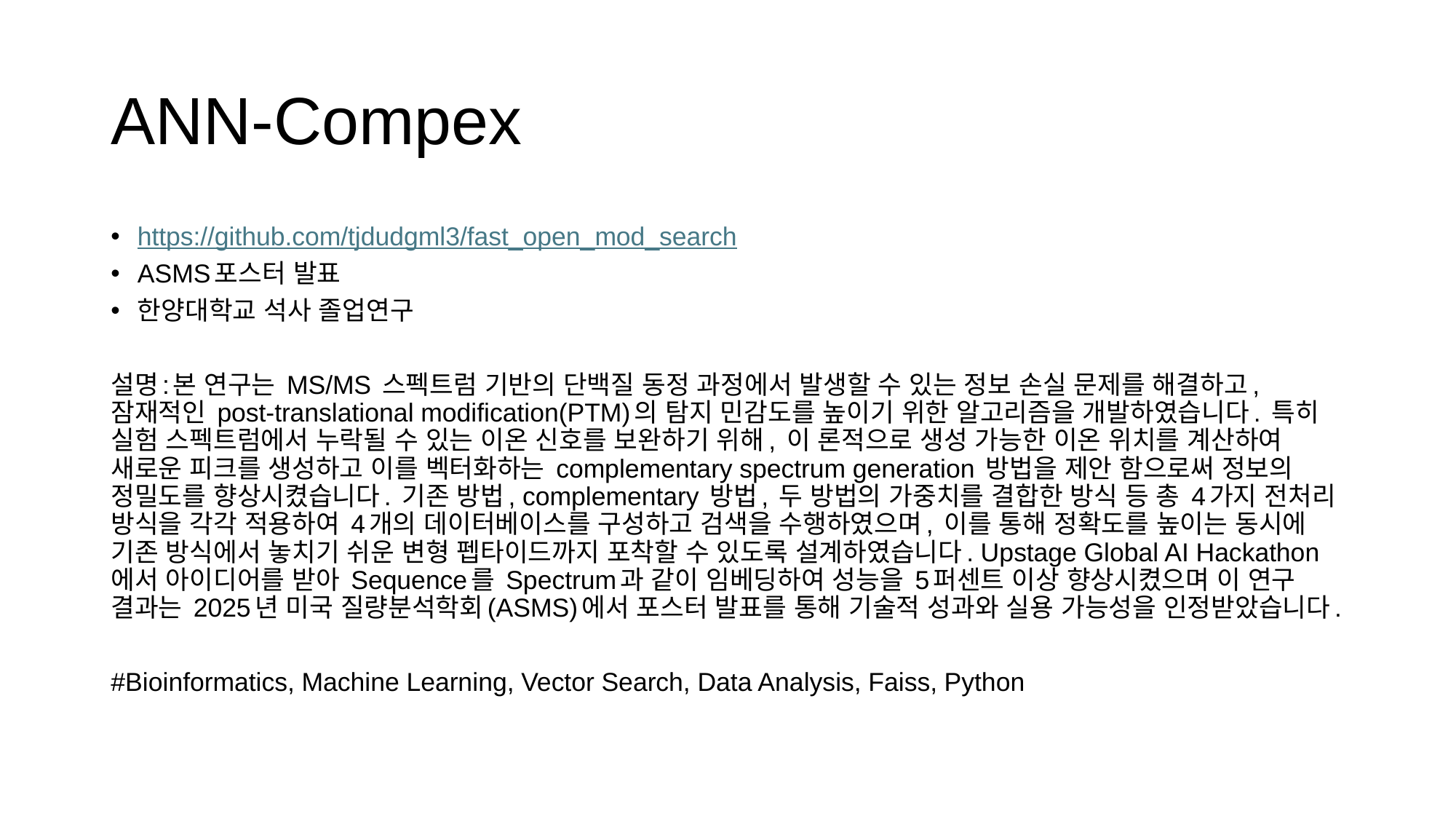

# ANN-Compex
https://github.com/tjdudgml3/fast_open_mod_search
ASMS포스터 발표
한양대학교 석사 졸업연구

설명:본 연구는 MS/MS 스펙트럼 기반의 단백질 동정 과정에서 발생할 수 있는 정보 손실 문제를 해결하고, 잠재적인 post-translational modification(PTM)의 탐지 민감도를 높이기 위한 알고리즘을 개발하였습니다. 특히 실험 스펙트럼에서 누락될 수 있는 이온 신호를 보완하기 위해, 이 론적으로 생성 가능한 이온 위치를 계산하여 새로운 피크를 생성하고 이를 벡터화하는 complementary spectrum generation 방법을 제안 함으로써 정보의 정밀도를 향상시켰습니다. 기존 방법, complementary 방법, 두 방법의 가중치를 결합한 방식 등 총 4가지 전처리 방식을 각각 적용하여 4개의 데이터베이스를 구성하고 검색을 수행하였으며, 이를 통해 정확도를 높이는 동시에 기존 방식에서 놓치기 쉬운 변형 펩타이드까지 포착할 수 있도록 설계하였습니다. Upstage Global AI Hackathon에서 아이디어를 받아 Sequence를 Spectrum과 같이 임베딩하여 성능을 5퍼센트 이상 향상시켰으며 이 연구 결과는 2025년 미국 질량분석학회(ASMS)에서 포스터 발표를 통해 기술적 성과와 실용 가능성을 인정받았습니다.

#Bioinformatics, Machine Learning, Vector Search, Data Analysis, Faiss, Python